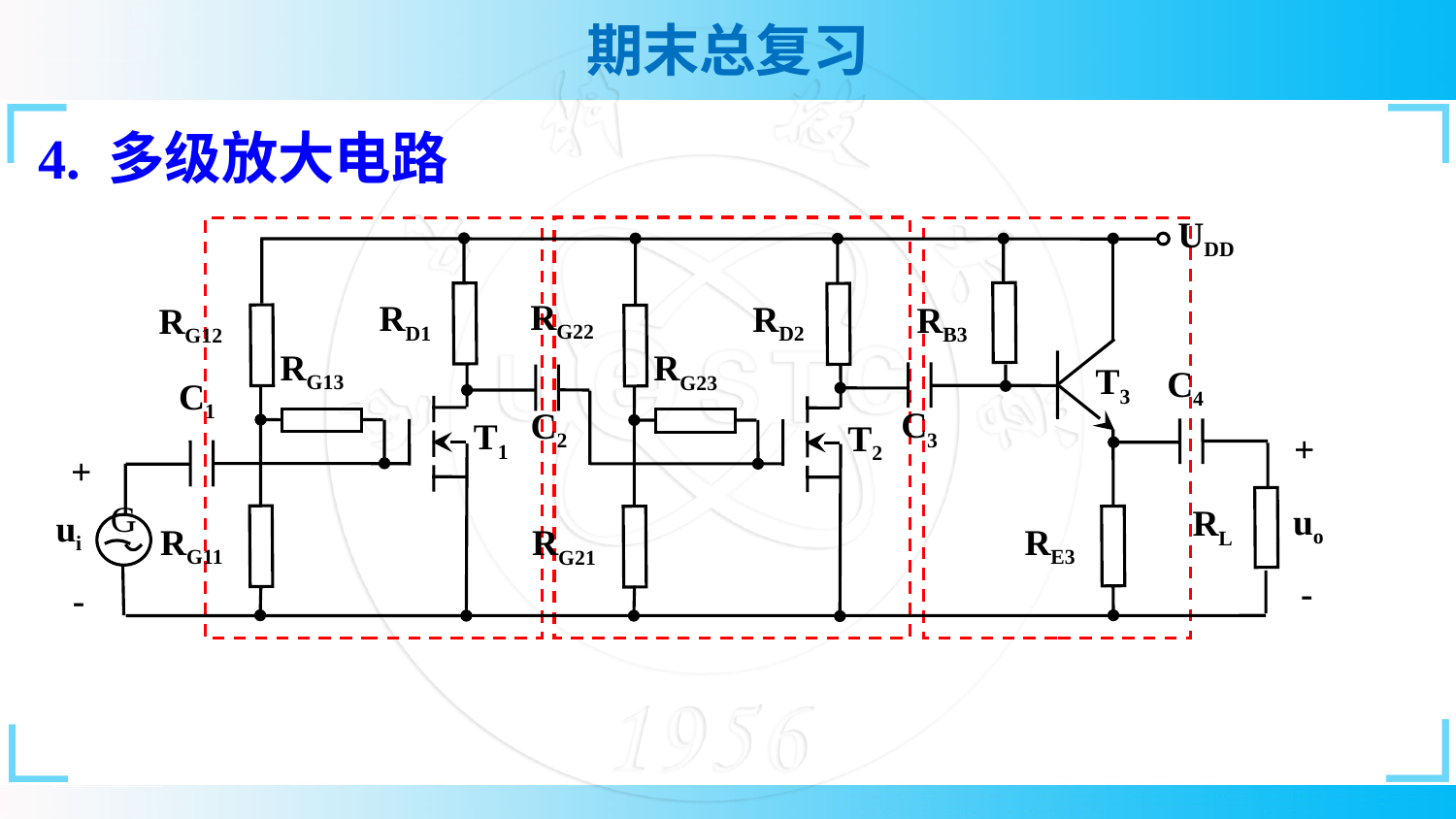

4. 多级放大电路
UDD

RG22
RD1
RD2
RB3
RG12

RG13
RG23

T3
C4

C1

C3
C2

T1

T2

+

+

uo
RL
ui
RG11
RE3
RG21
G

-

-